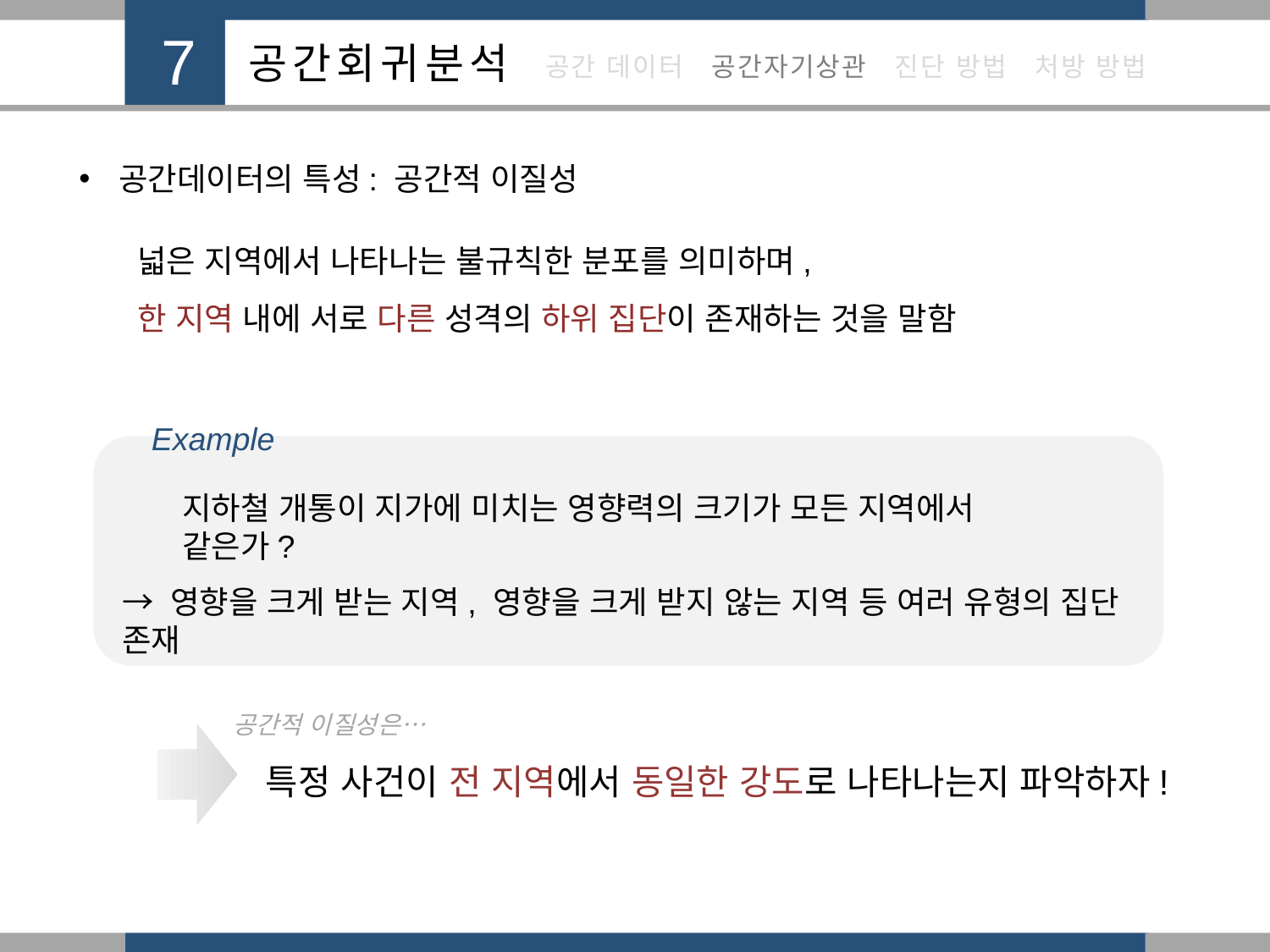

공간데이터의 특성: 공간적 이질성
넓은 지역에서 나타나는 불규칙한 분포를 의미하며,
한 지역 내에 서로 다른 성격의 하위 집단이 존재하는 것을 말함
Example

지하철 개통이 지가에 미치는 영향력의 크기가 모든 지역에서 같은가?
→ 영향을 크게 받는 지역, 영향을 크게 받지 않는 지역 등 여러 유형의 집단 존재
공간적 이질성은…

특정 사건이 전 지역에서 동일한 강도로 나타나는지 파악하자!